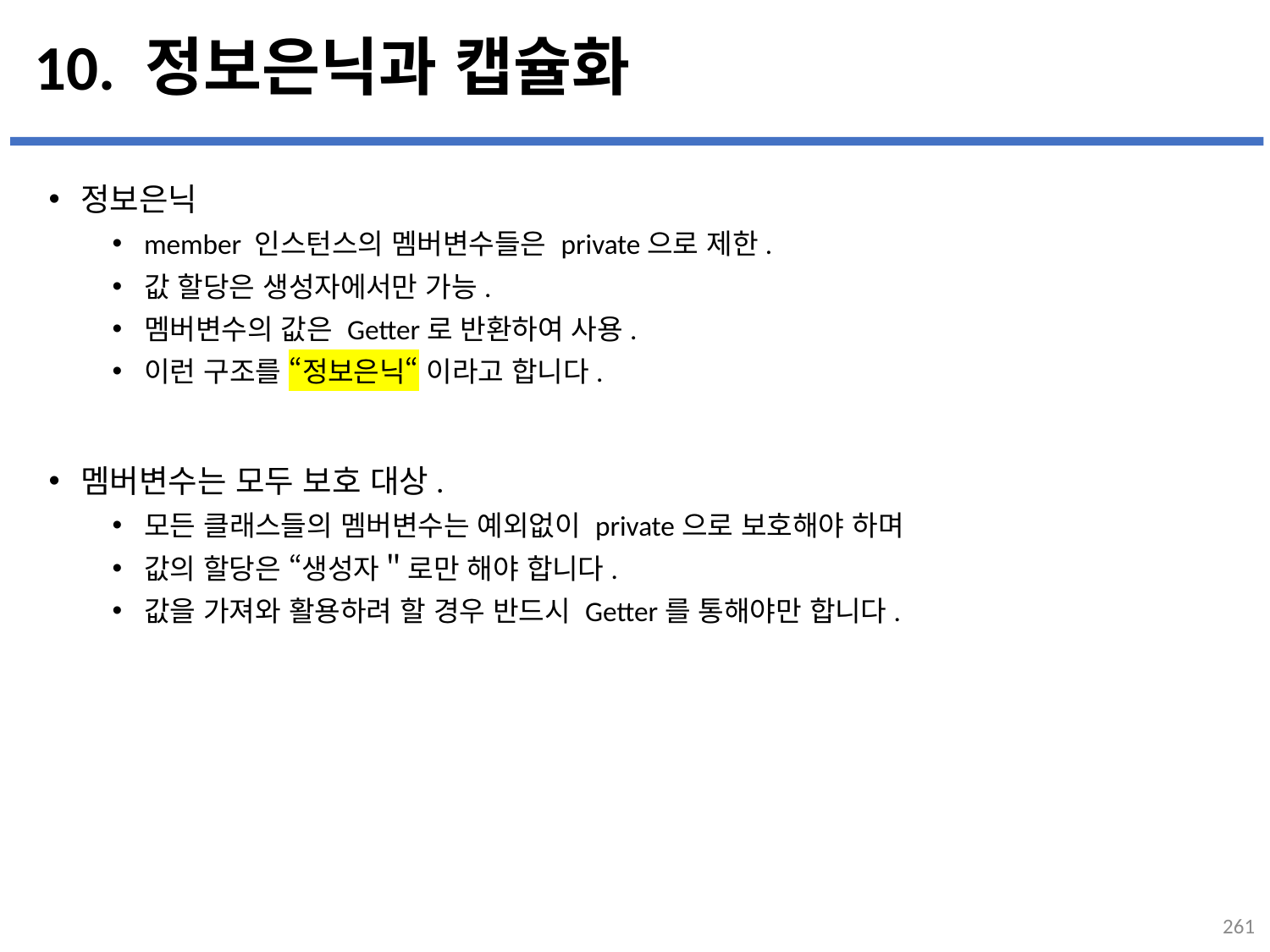

# 10. 정보은닉과 캡슐화
정보은닉
member 인스턴스의 멤버변수들은 private으로 제한.
값 할당은 생성자에서만 가능.
멤버변수의 값은 Getter로 반환하여 사용.
이런 구조를 “정보은닉“ 이라고 합니다.

멤버변수는 모두 보호 대상.
모든 클래스들의 멤버변수는 예외없이 private으로 보호해야 하며
값의 할당은 “생성자＂로만 해야 합니다.
값을 가져와 활용하려 할 경우 반드시 Getter를 통해야만 합니다.

...

설명
261